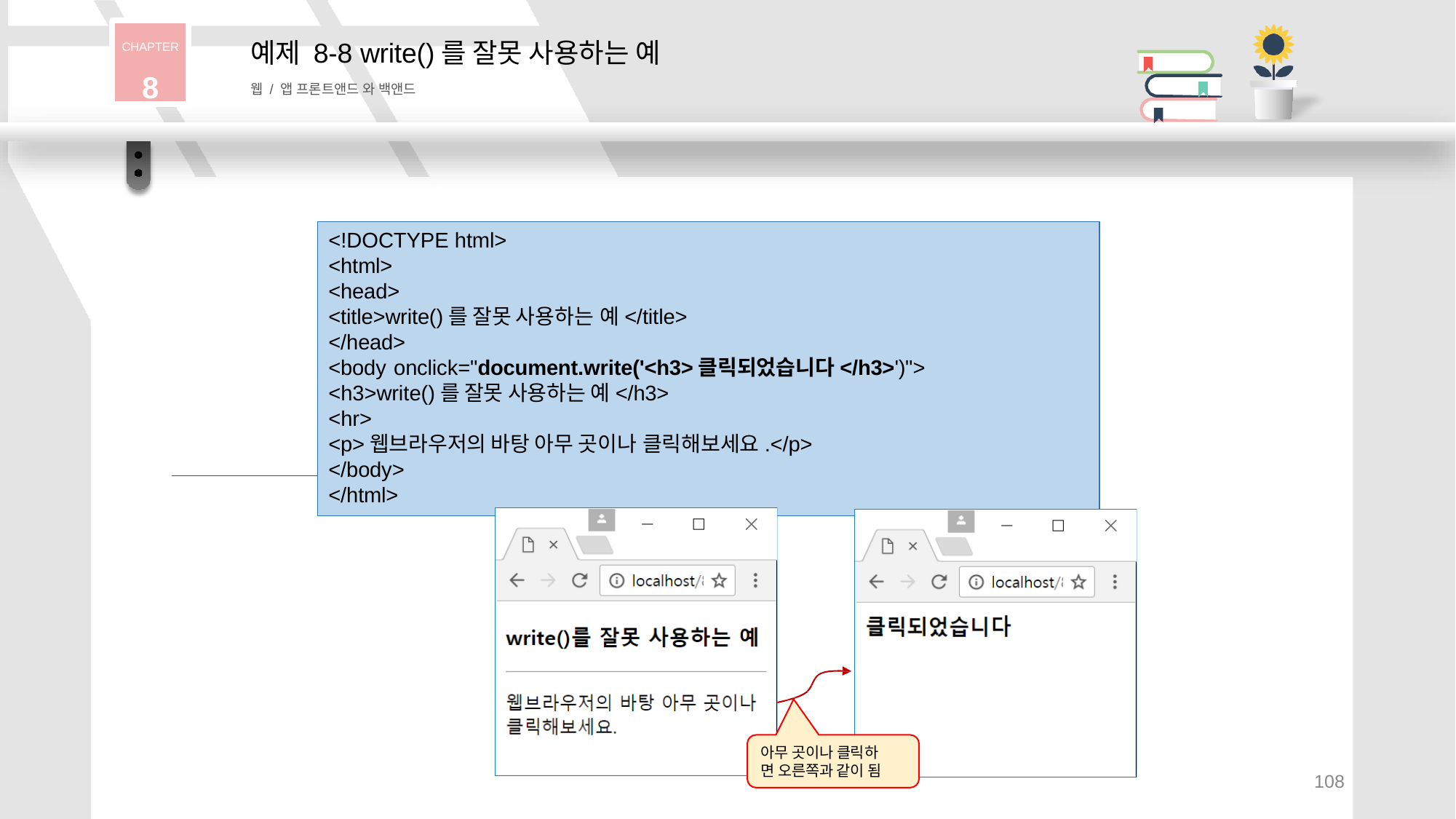

CHAPTER

8

# 예제 8-8 write()를 잘못 사용하는 예

웹 / 앱 프론트앤드 와 백앤드

<!DOCTYPE html>
<html>
<head>
<title>write()를 잘못 사용하는 예</title>
</head>
<body onclick="document.write('<h3>클릭되었습니다</h3>')">
<h3>write()를 잘못 사용하는 예</h3>
<hr>
<p>웹브라우저의 바탕 아무 곳이나 클릭해보세요.</p>
</body>
</html>

아무 곳이나 클릭하  면 오른쪽과 같이 됨
108